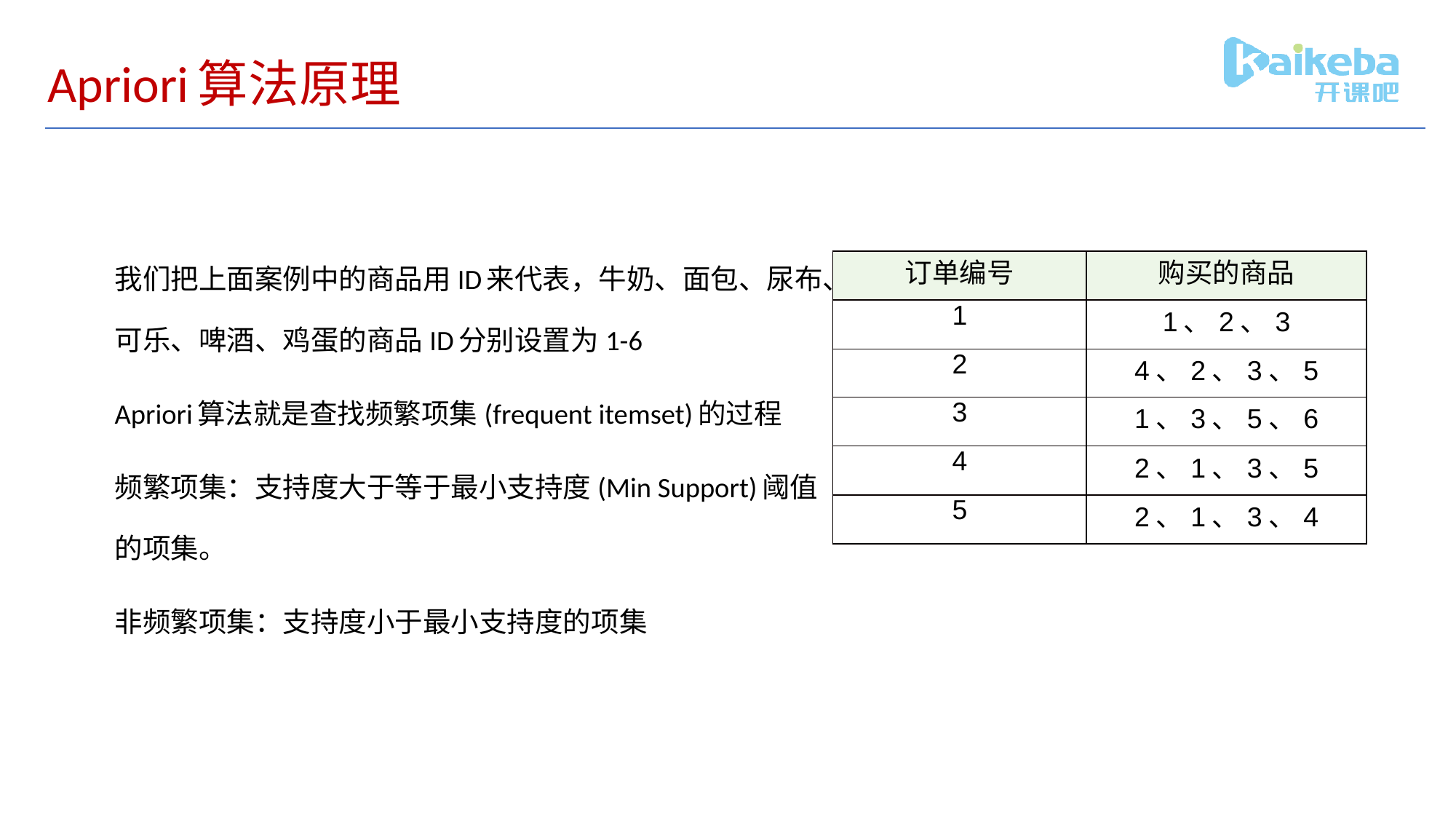

# Apriori算法原理
我们把上面案例中的商品用ID来代表，牛奶、面包、尿布、可乐、啤酒、鸡蛋的商品ID分别设置为1-6
Apriori算法就是查找频繁项集(frequent itemset)的过程
频繁项集：支持度大于等于最小支持度(Min Support)阈值的项集。
非频繁项集：支持度小于最小支持度的项集
| 订单编号 | 购买的商品 |
| --- | --- |
| 1 | 1、2、3 |
| 2 | 4、2、3、5 |
| 3 | 1、3、5、6 |
| 4 | 2、1、3、5 |
| 5 | 2、1、3、4 |